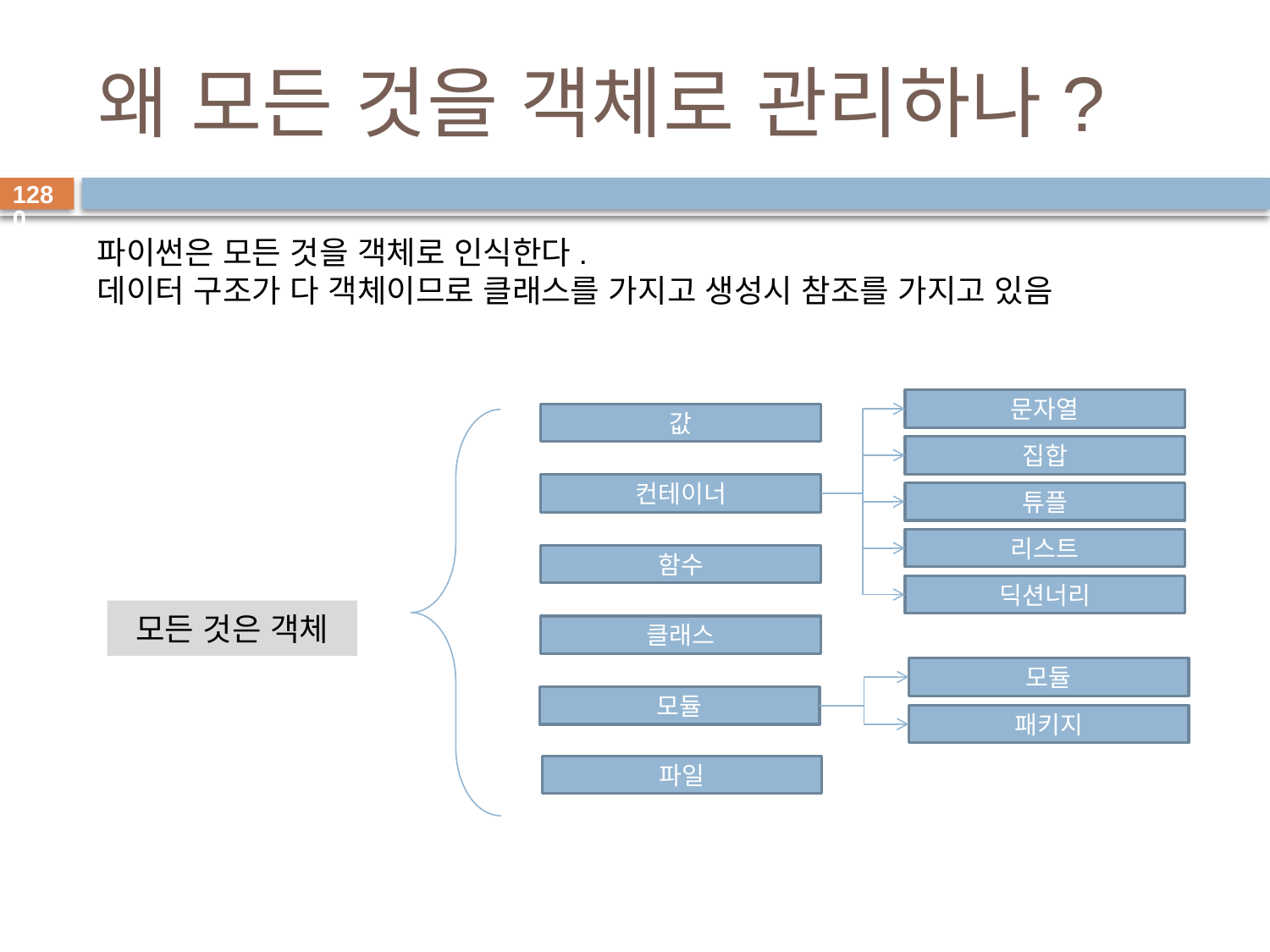

# 왜 모든 것을 객체로 관리하나?
1280
파이썬은 모든 것을 객체로 인식한다.
데이터 구조가 다 객체이므로 클래스를 가지고 생성시 참조를 가지고 있음
문자열
값

집합
컨테이너
튜플
리스트
함수
딕션너리
모든 것은 객체
클래스
모듈
모듈
패키지
파일